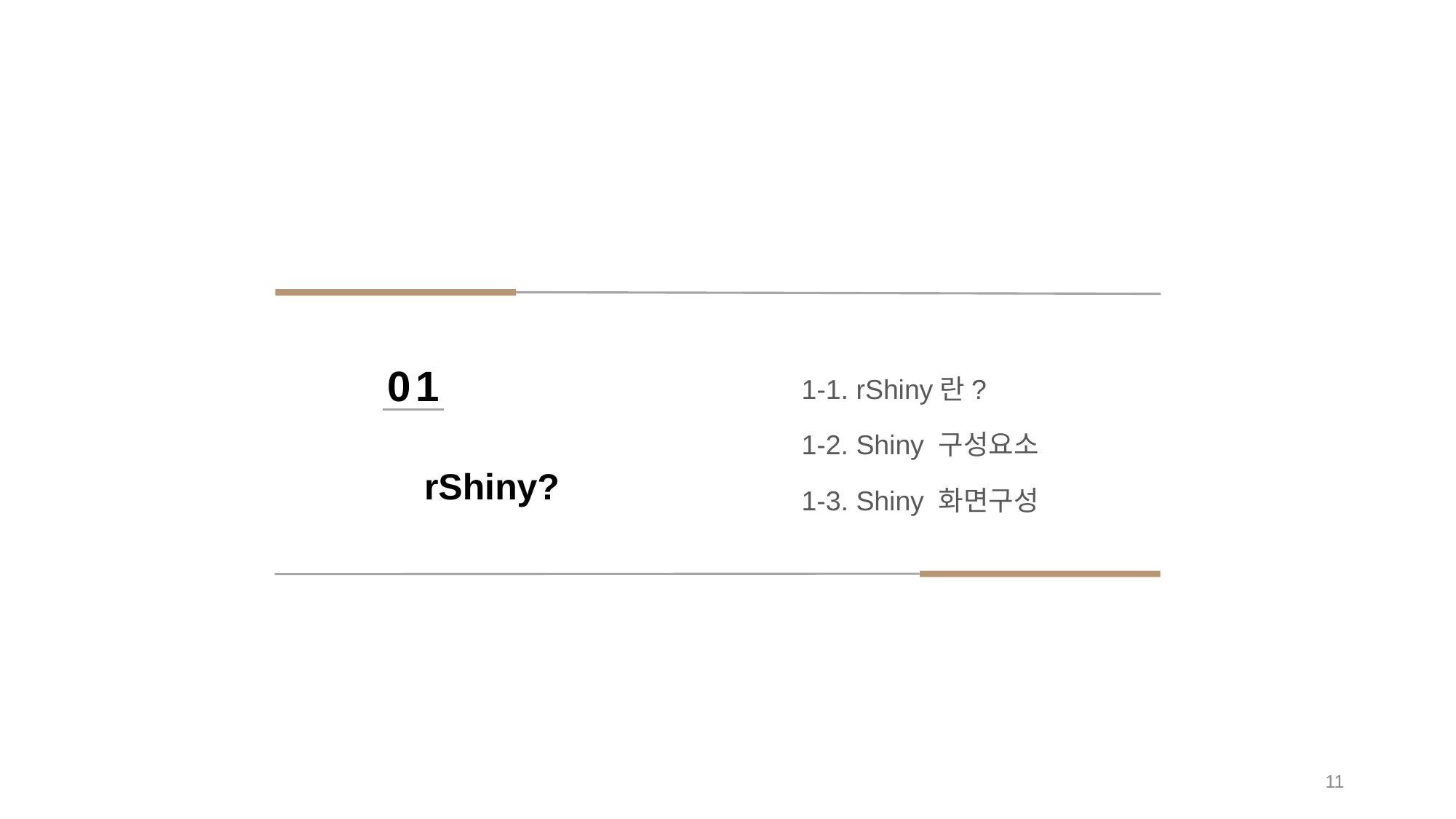

1-1. rShiny란?
1-2. Shiny 구성요소
1-3. Shiny 화면구성
01
rShiny?

11